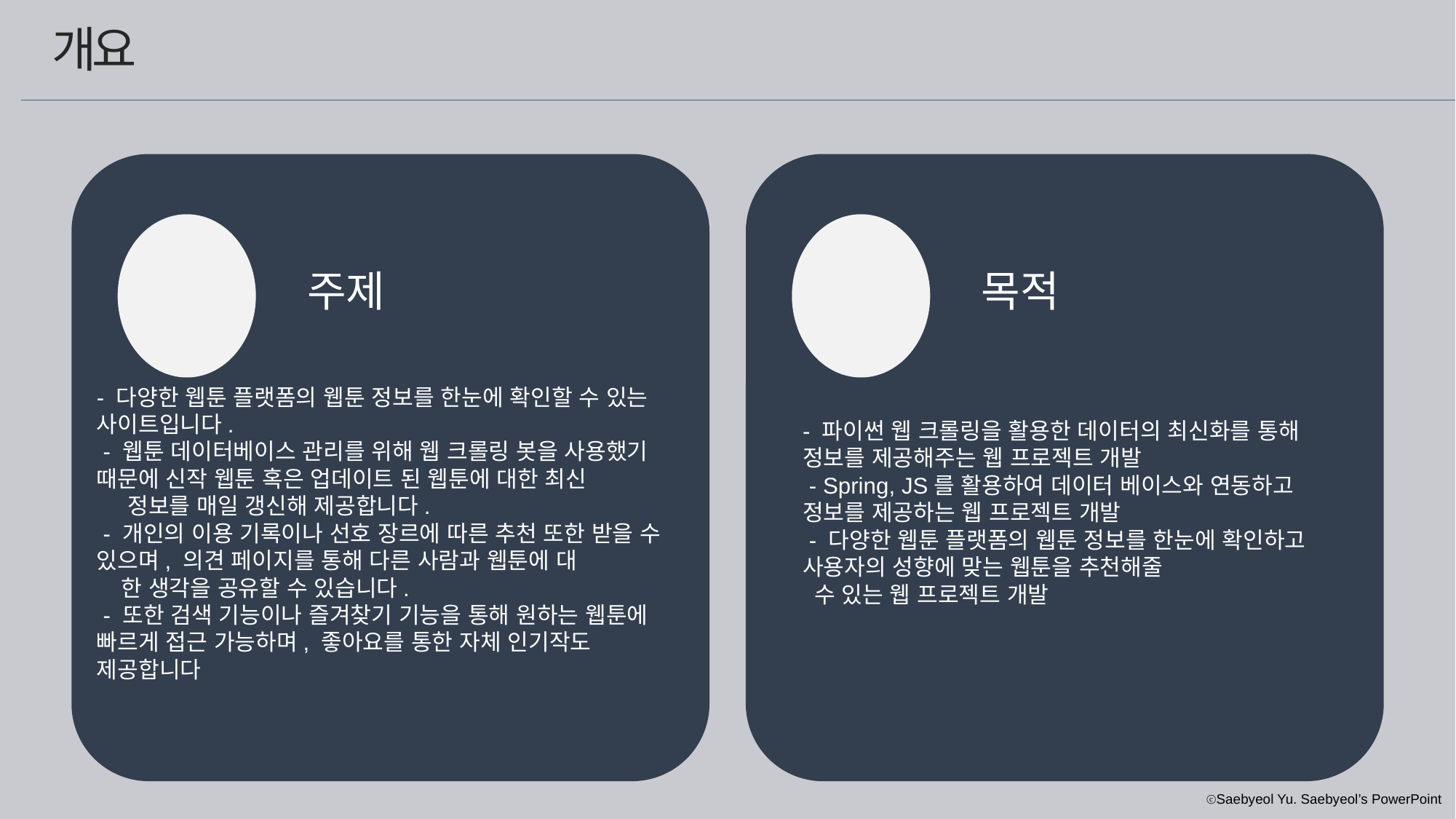

개요

주제

목적
- 파이썬 웹 크롤링을 활용한 데이터의 최신화를 통해 정보를 제공해주는 웹 프로젝트 개발
 - Spring, JS를 활용하여 데이터 베이스와 연동하고 정보를 제공하는 웹 프로젝트 개발
 - 다양한 웹툰 플랫폼의 웹툰 정보를 한눈에 확인하고 사용자의 성향에 맞는 웹툰을 추천해줄
 수 있는 웹 프로젝트 개발
- 다양한 웹툰 플랫폼의 웹툰 정보를 한눈에 확인할 수 있는 사이트입니다.
 - 웹툰 데이터베이스 관리를 위해 웹 크롤링 봇을 사용했기 때문에 신작 웹툰 혹은 업데이트 된 웹툰에 대한 최신
    정보를 매일 갱신해 제공합니다.
 - 개인의 이용 기록이나 선호 장르에 따른 추천 또한 받을 수 있으며, 의견 페이지를 통해 다른 사람과 웹툰에 대
   한 생각을 공유할 수 있습니다.
 - 또한 검색 기능이나 즐겨찾기 기능을 통해 원하는 웹툰에 빠르게 접근 가능하며, 좋아요를 통한 자체 인기작도 제공합니다